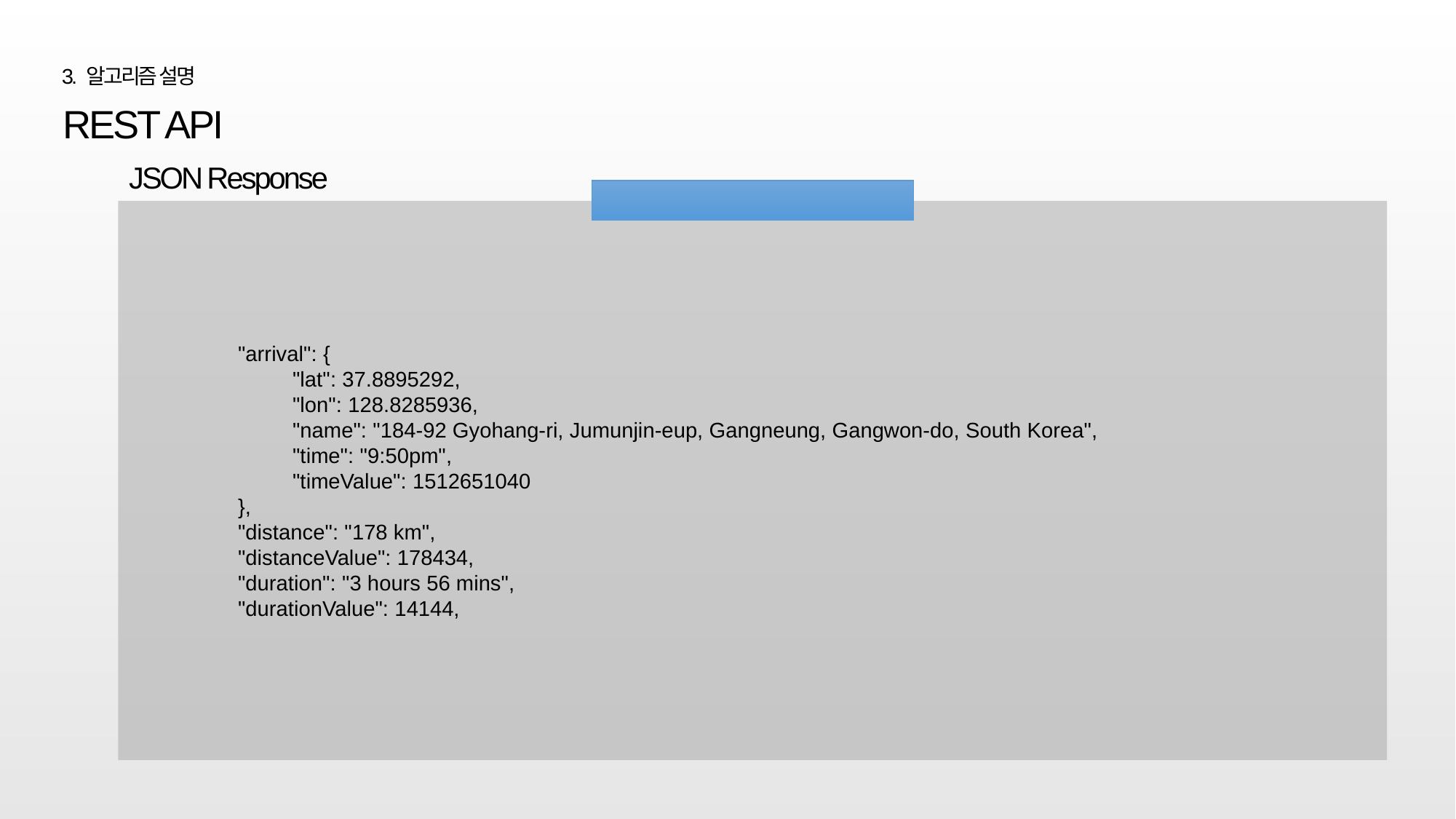

3. 알고리즘 설명
REST API
JSON Response
축제 위치, 거리, 소요시간 정보
"arrival": {
"lat": 37.8895292,
"lon": 128.8285936,
"name": "184-92 Gyohang-ri, Jumunjin-eup, Gangneung, Gangwon-do, South Korea",
"time": "9:50pm",
"timeValue": 1512651040
},
"distance": "178 km",
"distanceValue": 178434,
"duration": "3 hours 56 mins",
"durationValue": 14144,